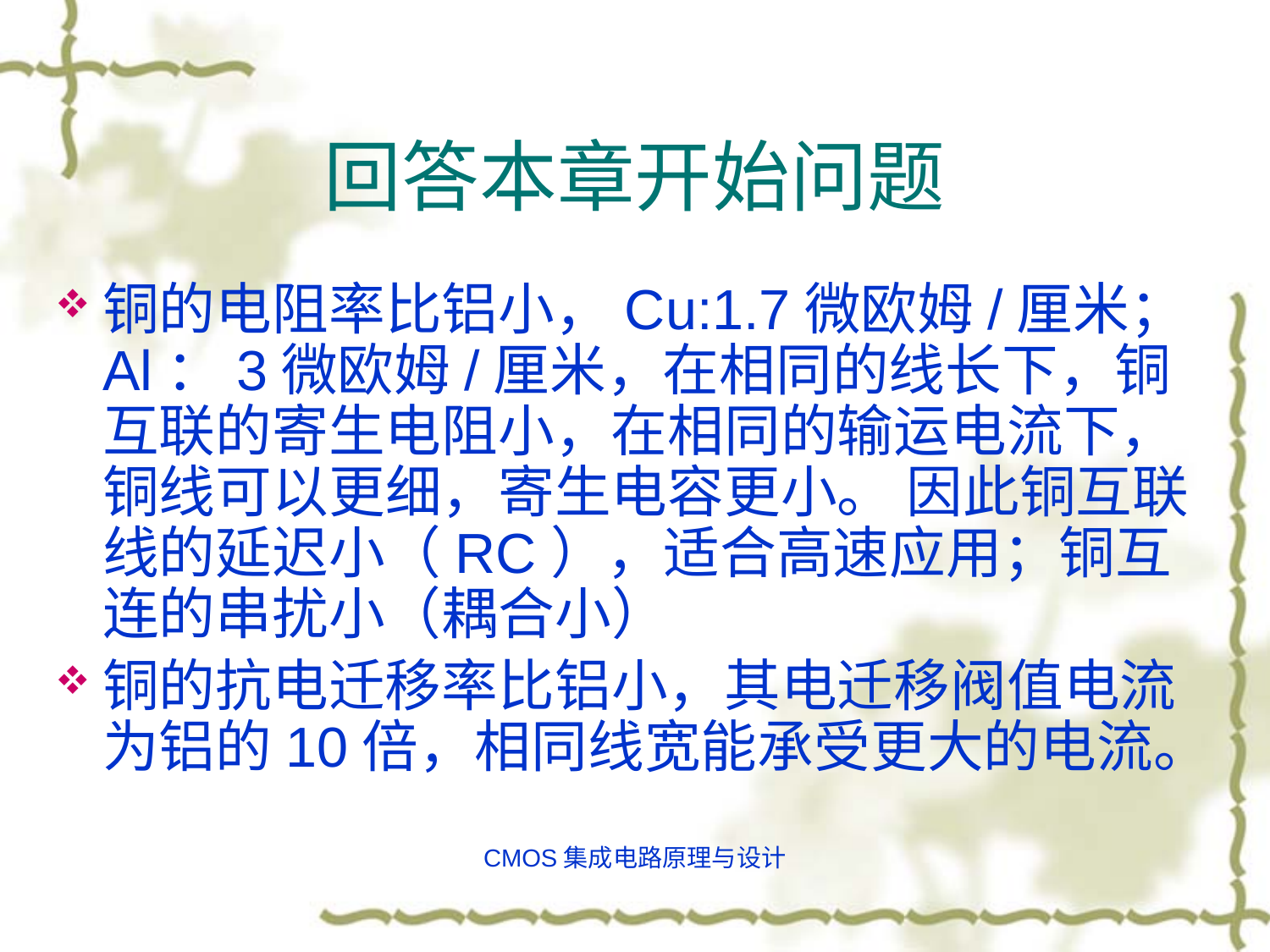

# 回答本章开始问题
铜的电阻率比铝小，Cu:1.7微欧姆/厘米；Al：3微欧姆/厘米，在相同的线长下，铜互联的寄生电阻小，在相同的输运电流下，铜线可以更细，寄生电容更小。 因此铜互联线的延迟小（RC），适合高速应用；铜互连的串扰小（耦合小）
铜的抗电迁移率比铝小，其电迁移阀值电流为铝的10倍，相同线宽能承受更大的电流。

CMOS集成电路原理与设计
31